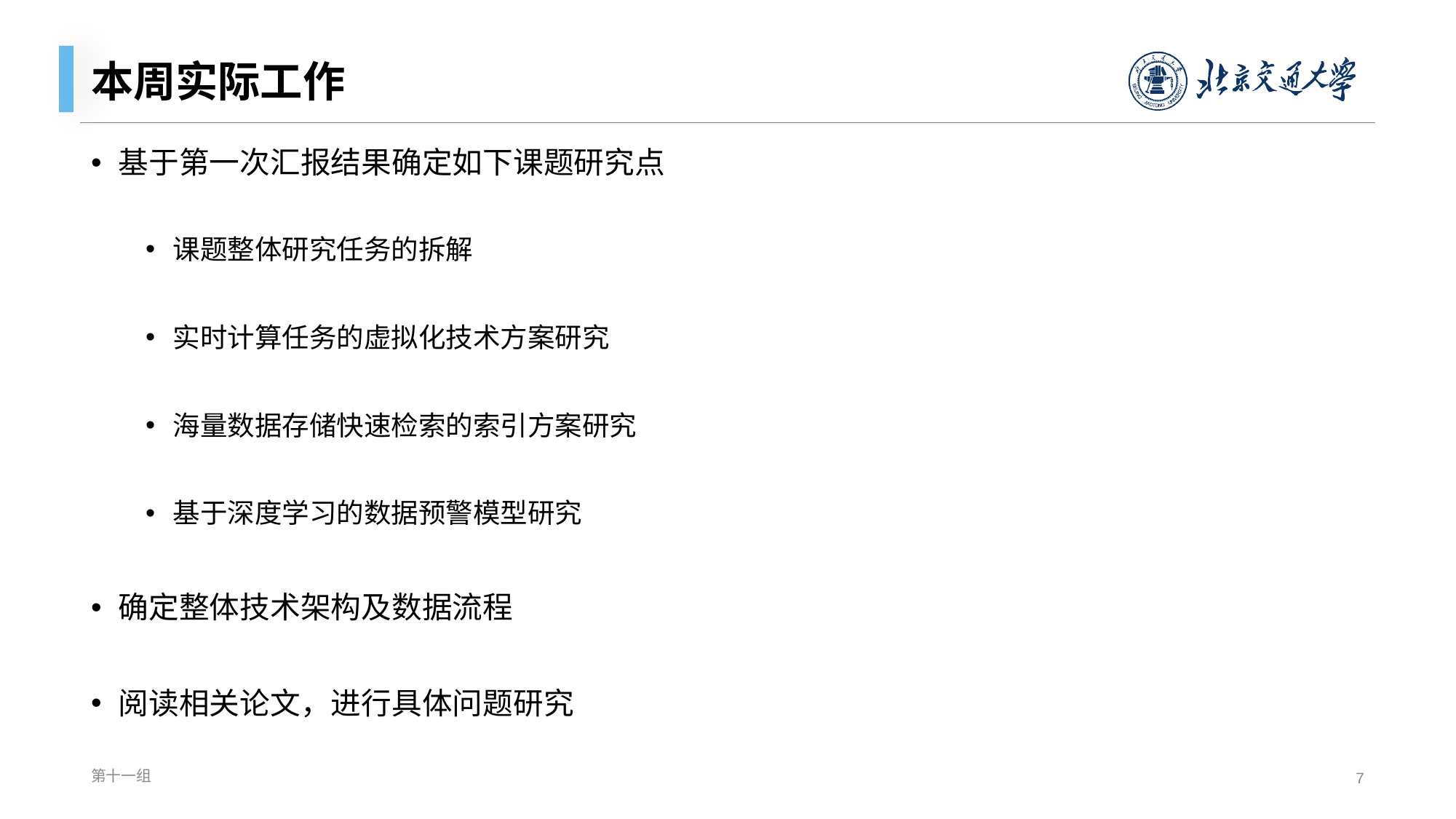

# 本周实际工作
基于第一次汇报结果确定如下课题研究点

课题整体研究任务的拆解

实时计算任务的虚拟化技术方案研究

海量数据存储快速检索的索引方案研究

基于深度学习的数据预警模型研究

确定整体技术架构及数据流程

阅读相关论文，进行具体问题研究

第十一组
7